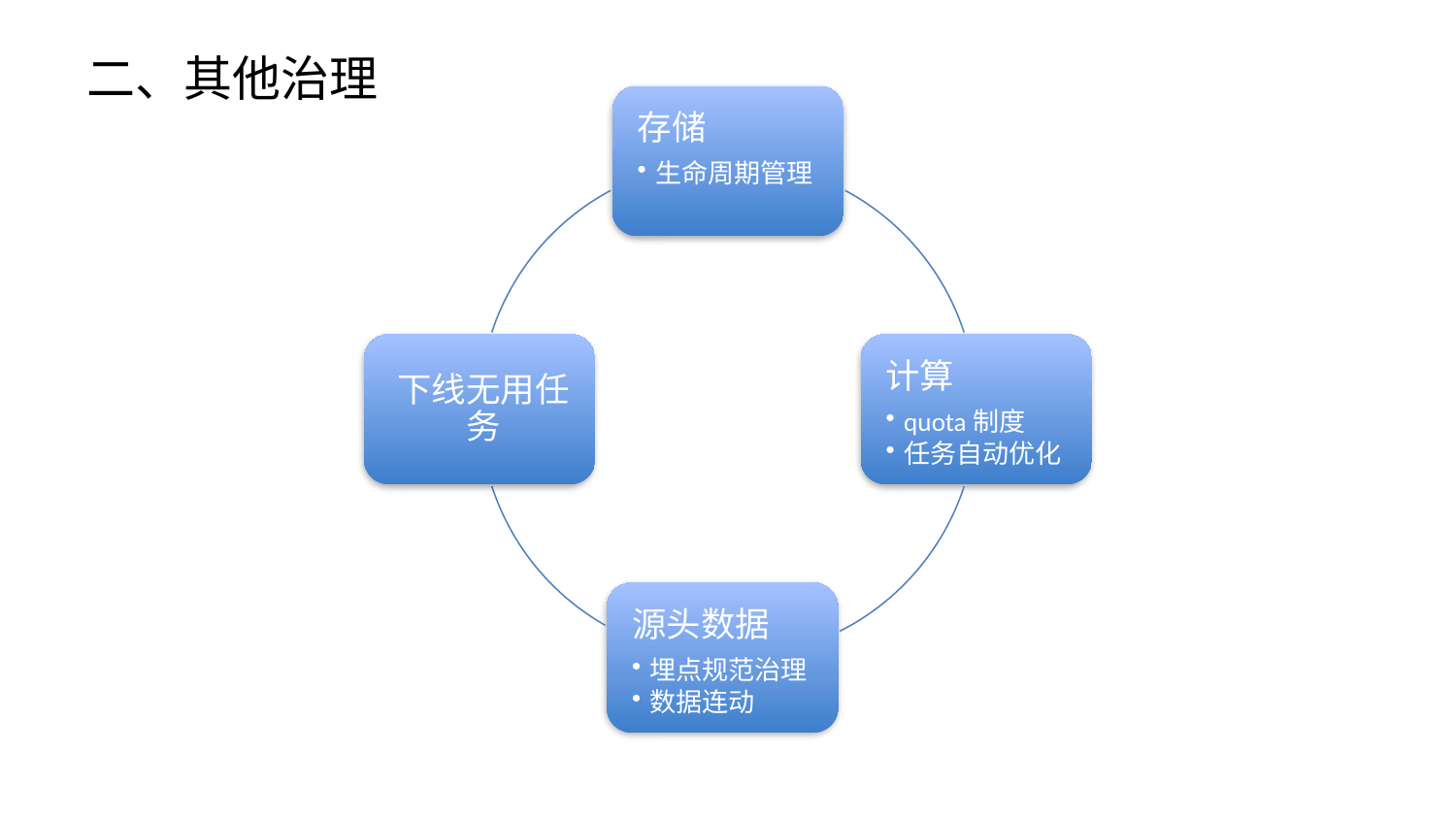

二、其他治理
存储
生命周期管理
计算
quota制度
任务自动优化
源头数据
埋点规范治理
数据连动
下线无用任务